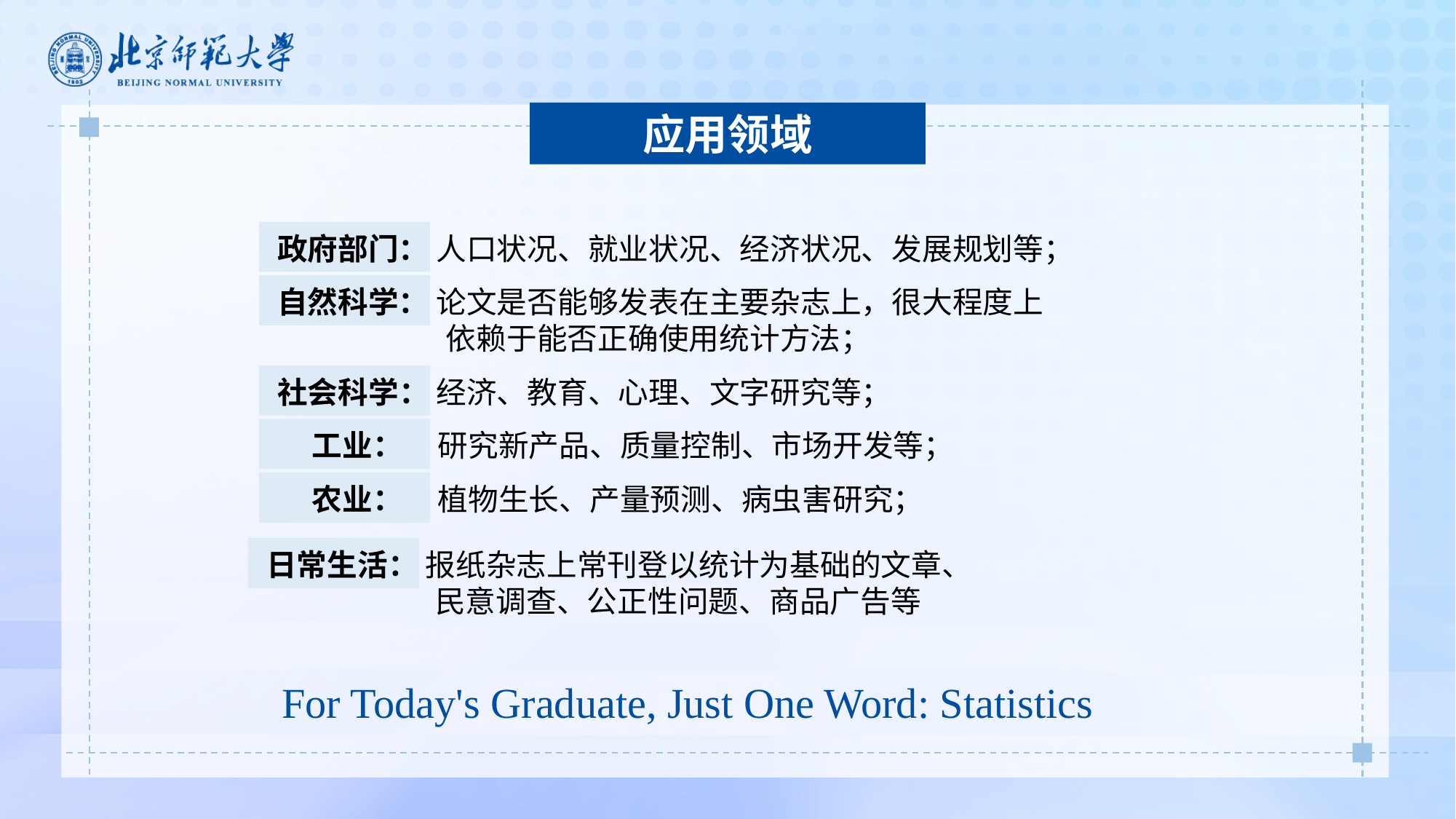

应用领域

政府部门： 人口状况、就业状况、经济状况、发展规划等；

自然科学： 论文是否能够发表在主要杂志上，很大程度上
                        依赖于能否正确使用统计方法；

社会科学： 经济、教育、心理、文字研究等；

    工业：     研究新产品、质量控制、市场开发等；

    农业：     植物生长、产量预测、病虫害研究；

日常生活： 报纸杂志上常刊登以统计为基础的文章、
                        民意调查、公正性问题、商品广告等
For Today's Graduate, Just One Word: Statistics